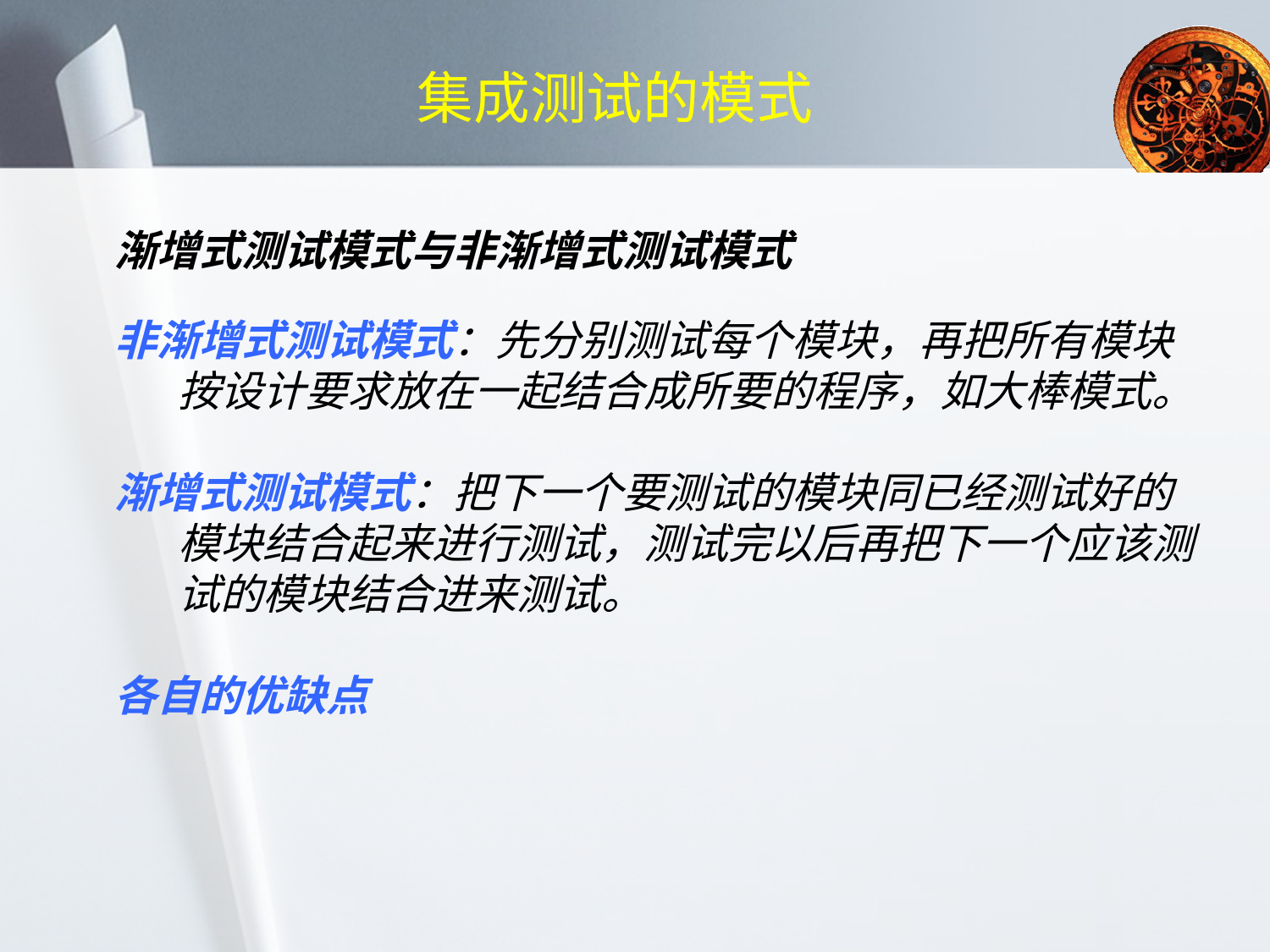

# 集成测试的模式
渐增式测试模式与非渐增式测试模式

非渐增式测试模式：先分别测试每个模块，再把所有模块按设计要求放在一起结合成所要的程序，如大棒模式。

渐增式测试模式：把下一个要测试的模块同已经测试好的模块结合起来进行测试，测试完以后再把下一个应该测试的模块结合进来测试。

各自的优缺点